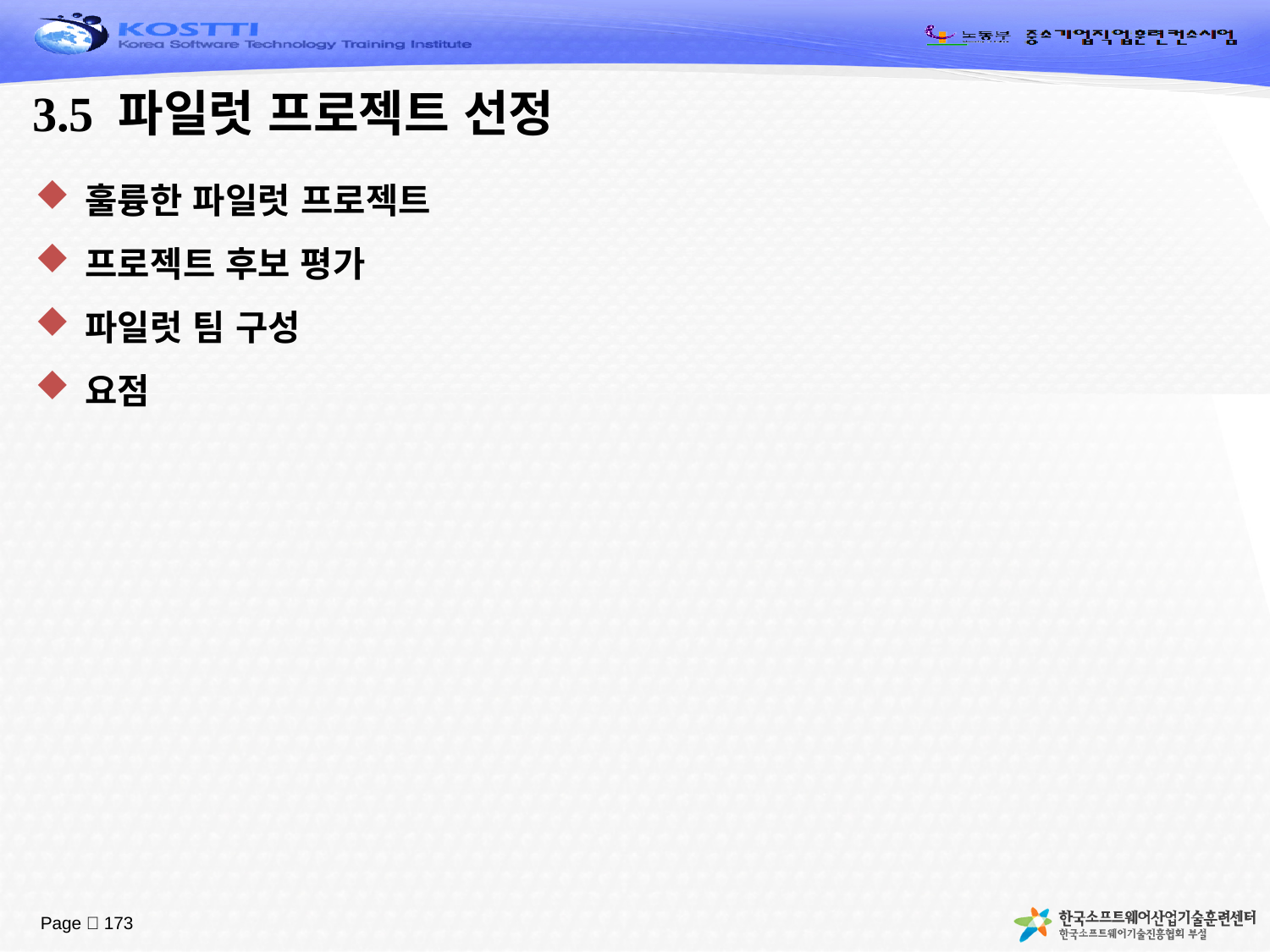

# 3.5 파일럿 프로젝트 선정
훌륭한 파일럿 프로젝트
프로젝트 후보 평가
파일럿 팀 구성
요점